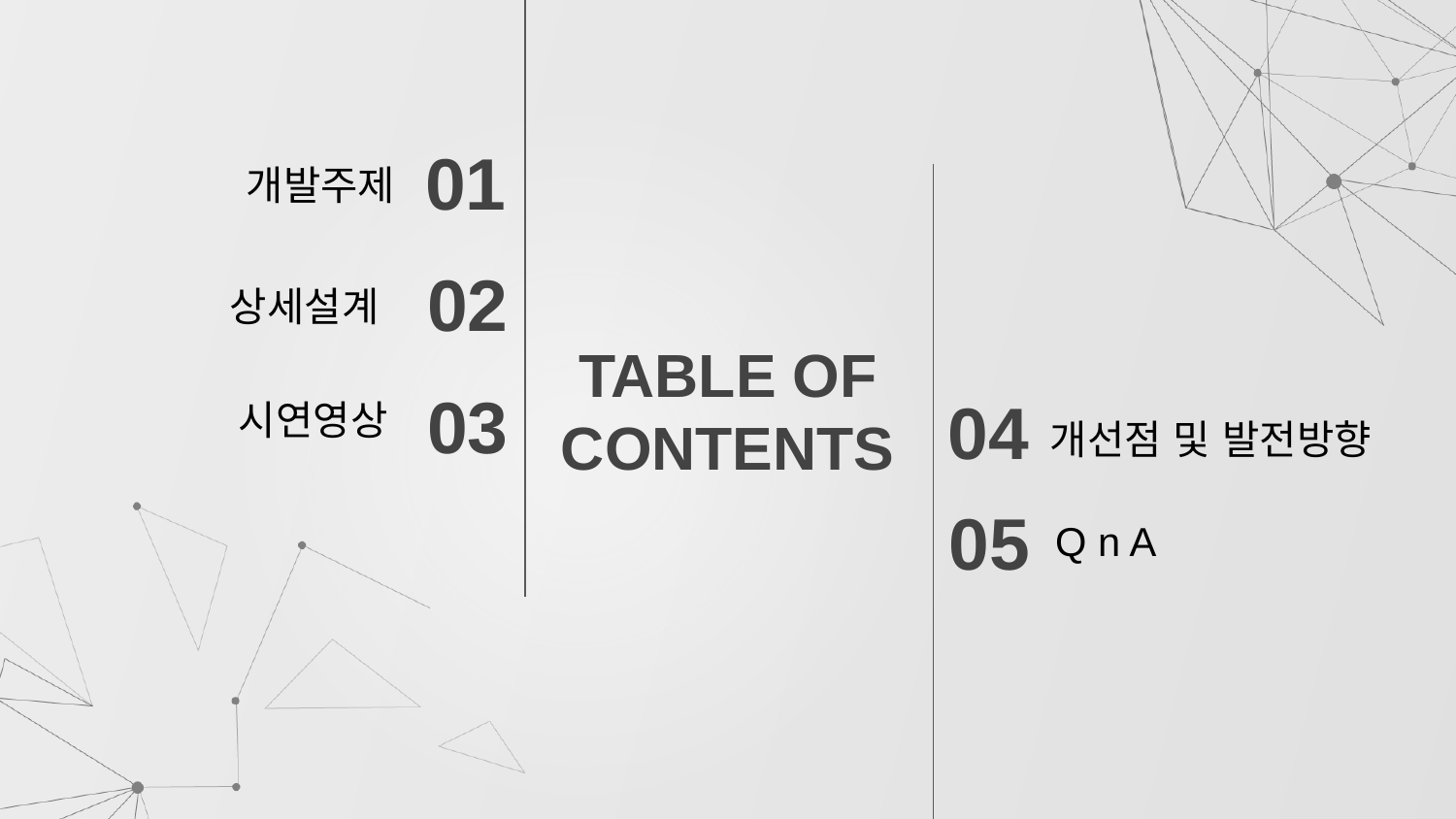

01
개발주제
02
           상세설계
# TABLE OF CONTENTS
03
04
시연영상

개선점 및 발전방향
05
Q n A